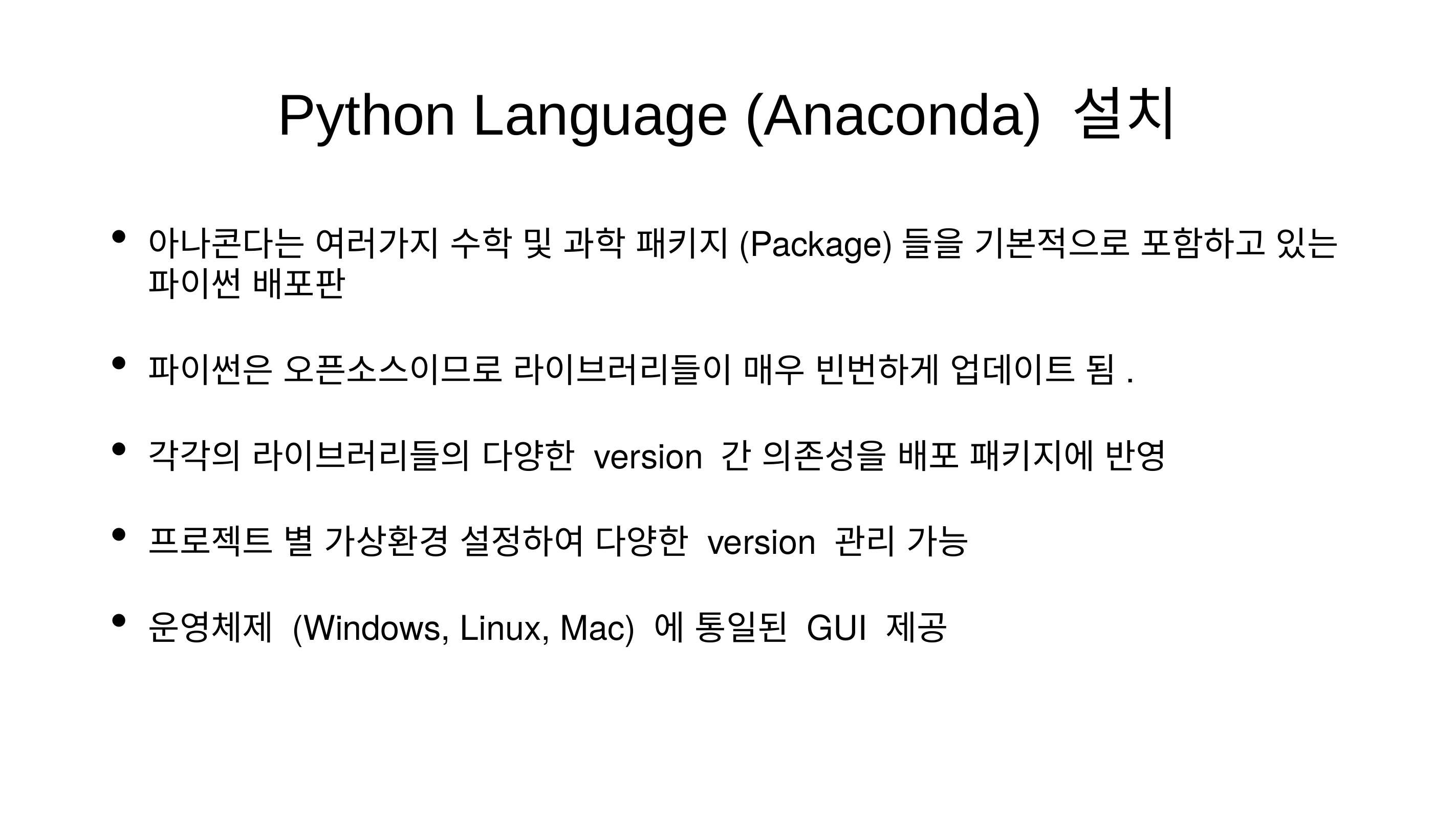

# Python Language (Anaconda) 설치
아나콘다는 여러가지 수학 및 과학 패키지(Package)들을 기본적으로 포함하고 있는 파이썬 배포판
파이썬은 오픈소스이므로 라이브러리들이 매우 빈번하게 업데이트 됨.
각각의 라이브러리들의 다양한 version 간 의존성을 배포 패키지에 반영
프로젝트 별 가상환경 설정하여 다양한 version 관리 가능
운영체제 (Windows, Linux, Mac) 에 통일된 GUI 제공